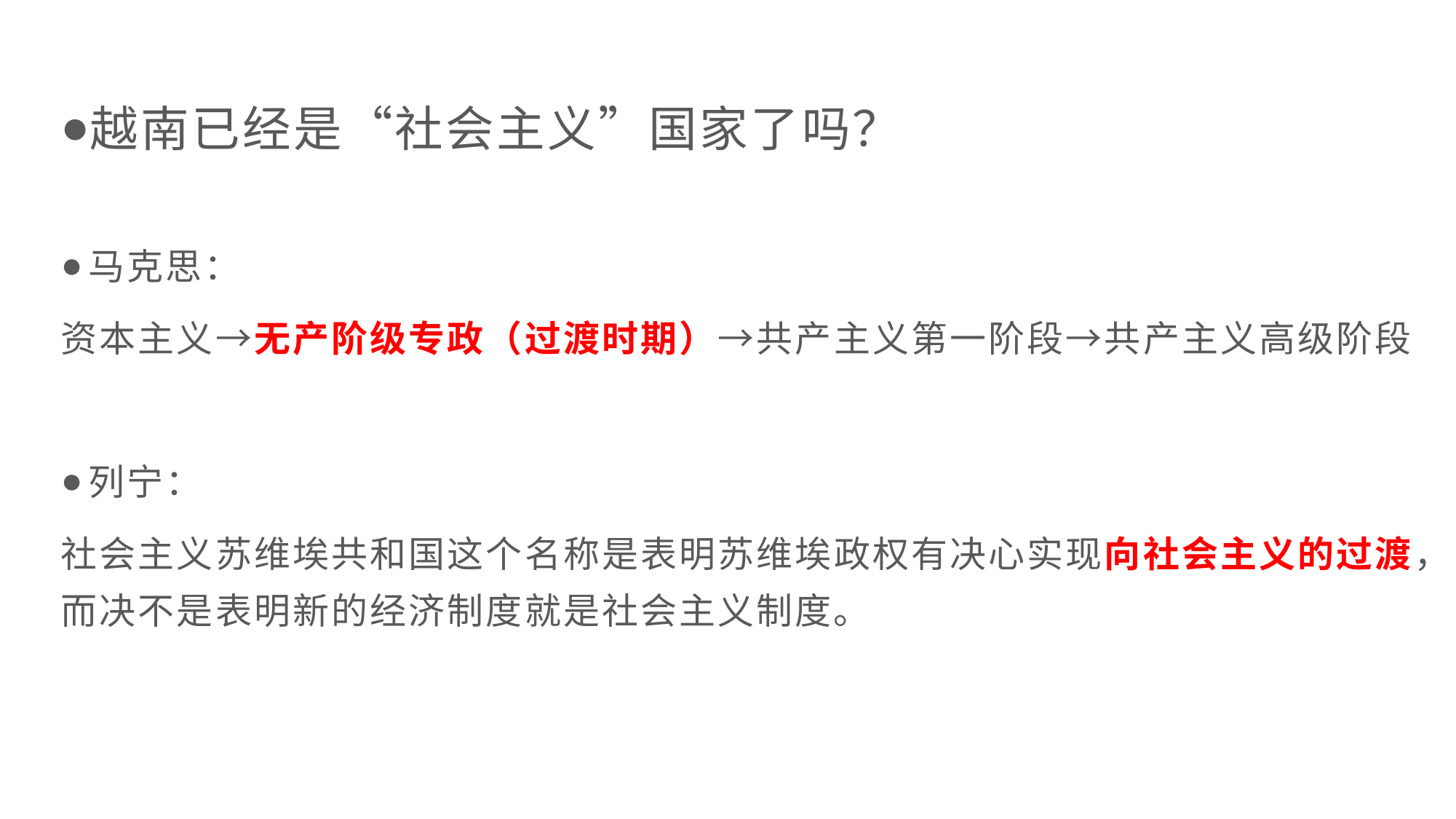

越南已经是“社会主义”国家了吗？

马克思：
资本主义→无产阶级专政（过渡时期）→共产主义第一阶段→共产主义高级阶段

列宁：
社会主义苏维埃共和国这个名称是表明苏维埃政权有决心实现向社会主义的过渡，而决不是表明新的经济制度就是社会主义制度。